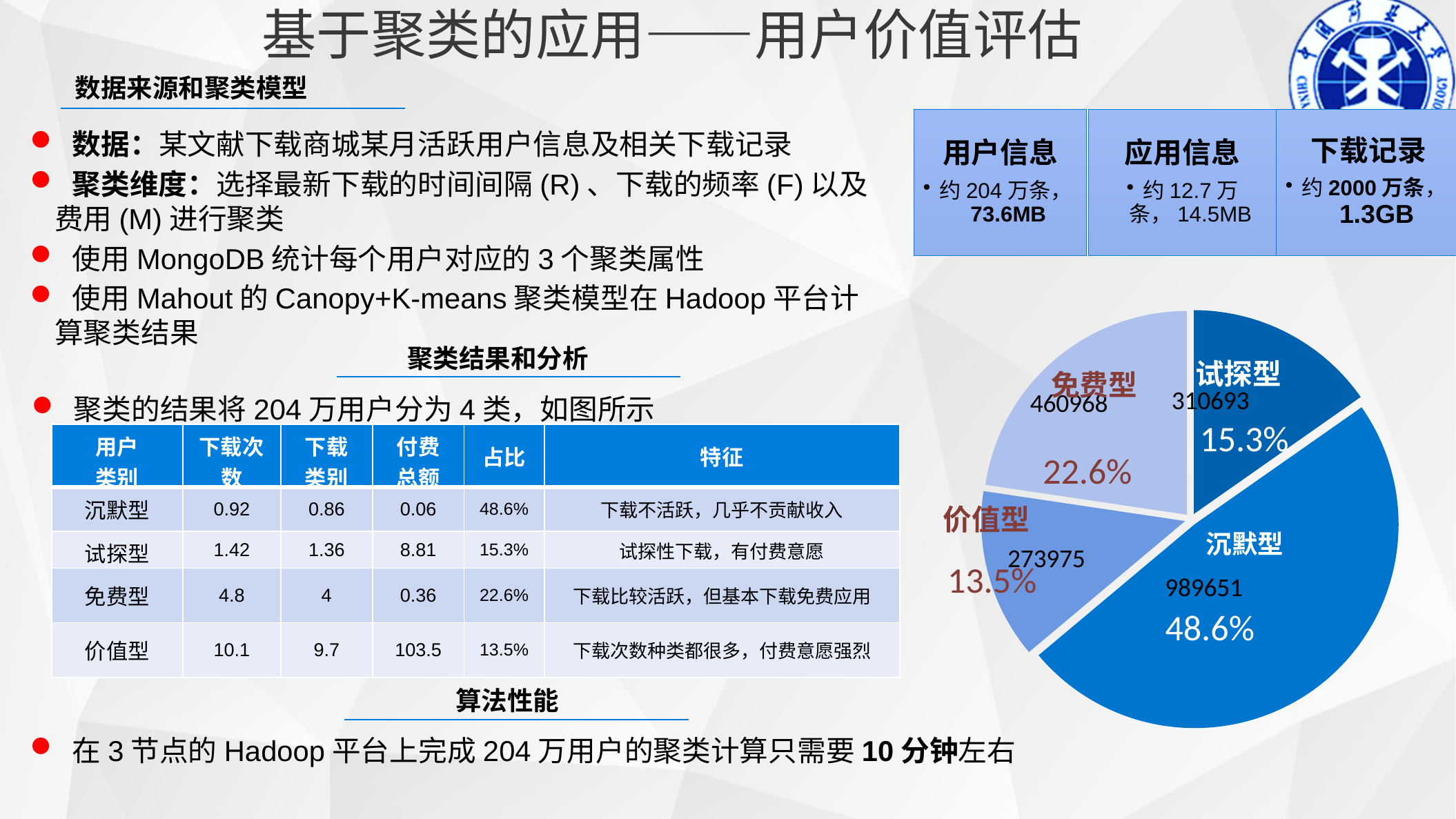

基于聚类的应用——用户价值评估
数据来源和聚类模型

用户信息
约204万条，73.6MB

应用信息
约12.7万条，14.5MB

下载记录
约2000万条，1.3GB
 数据：某文献下载商城某月活跃用户信息及相关下载记录
 聚类维度：选择最新下载的时间间隔(R)、下载的频率(F)以及费用(M)进行聚类
 使用MongoDB统计每个用户对应的3个聚类属性
 使用Mahout的Canopy+K-means聚类模型在Hadoop平台计算聚类结果

### Chart

| Category |  |
|---|---|
| 潜力2型用户 | 310693.0 |
| 沉默用户 | 989651.0 |
| 高价值用户 | 273975.0 |
| 潜力1型用户 | 460968.0 |
试探型
免费型
15.3%
22.6%
价值型
沉默型
13.5%
48.6%
聚类结果和分析
 聚类的结果将204万用户分为4类，如图所示
| 用户 类别 | 下载次数 | 下载类别 | 付费总额 | 占比 | 特征 |
| --- | --- | --- | --- | --- | --- |
| 沉默型 | 0.92 | 0.86 | 0.06 | 48.6% | 下载不活跃，几乎不贡献收入 |
| 试探型 | 1.42 | 1.36 | 8.81 | 15.3% | 试探性下载，有付费意愿 |
| 免费型 | 4.8 | 4 | 0.36 | 22.6% | 下载比较活跃，但基本下载免费应用 |
| 价值型 | 10.1 | 9.7 | 103.5 | 13.5% | 下载次数种类都很多，付费意愿强烈 |
算法性能
 在3节点的Hadoop平台上完成204万用户的聚类计算只需要10分钟左右